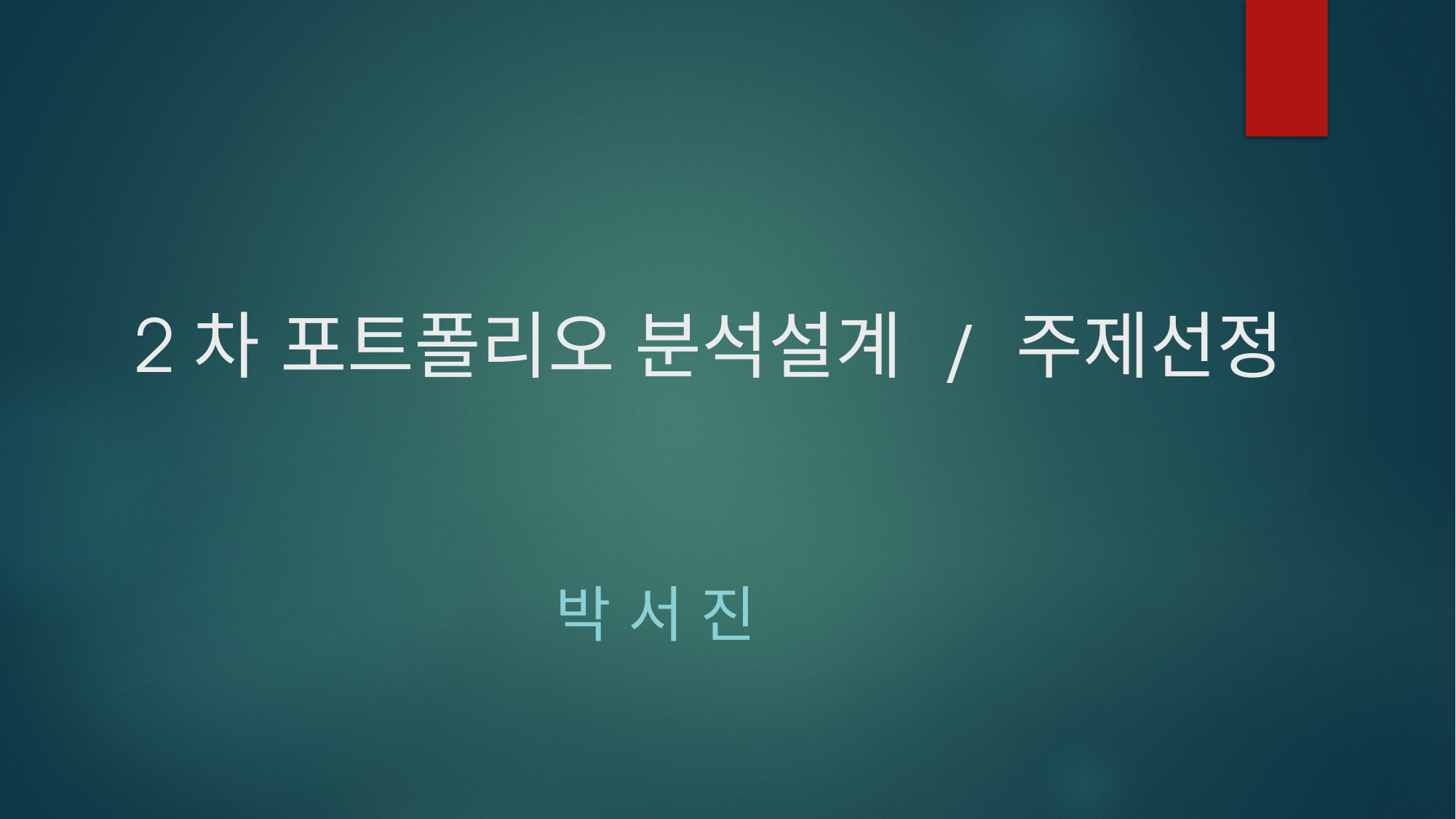

# 2차 포트폴리오 분석설계 / 주제선정
박 서 진